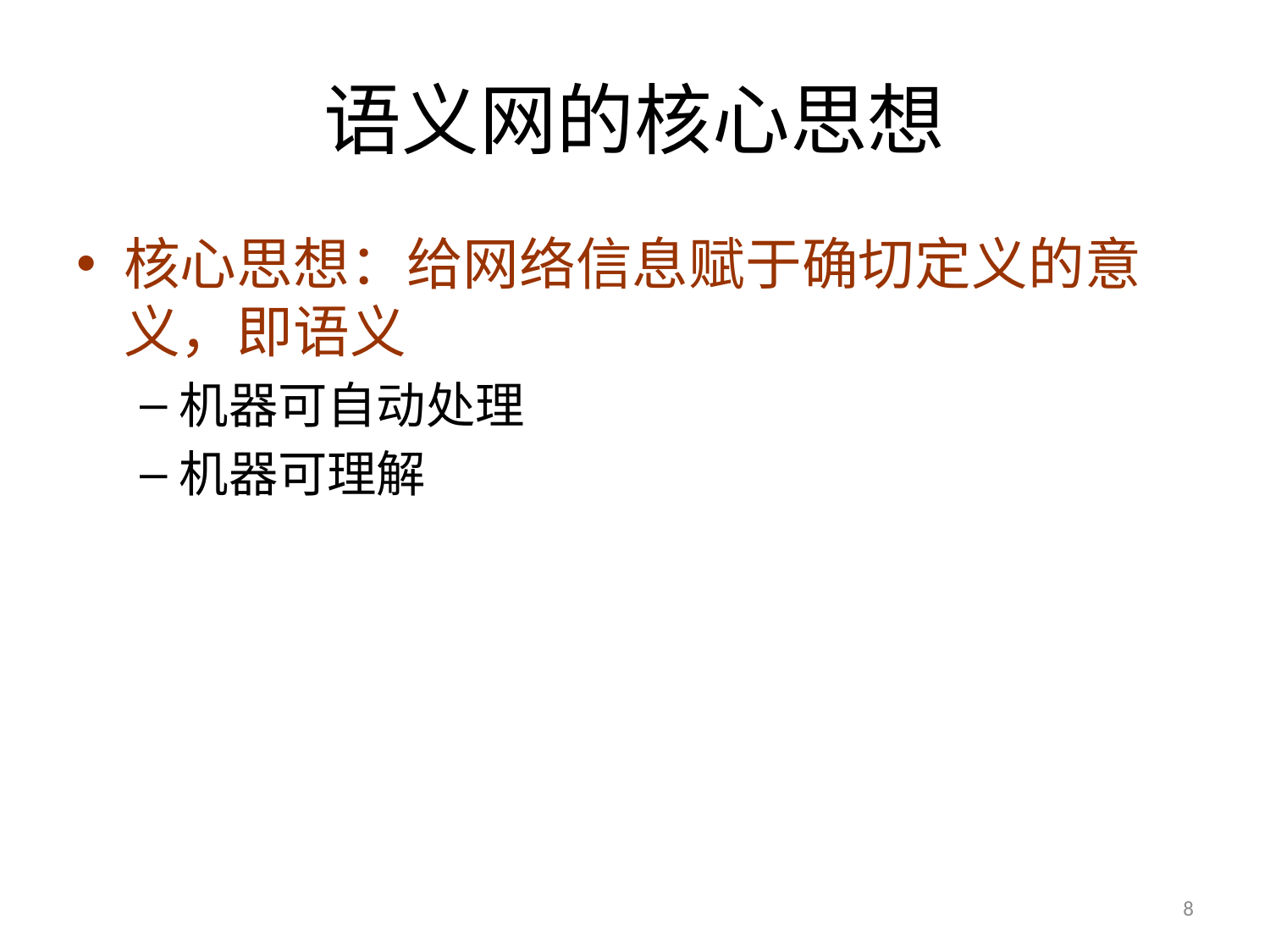

# 语义网的核心思想
核心思想：给网络信息赋于确切定义的意义，即语义
机器可自动处理
机器可理解
8